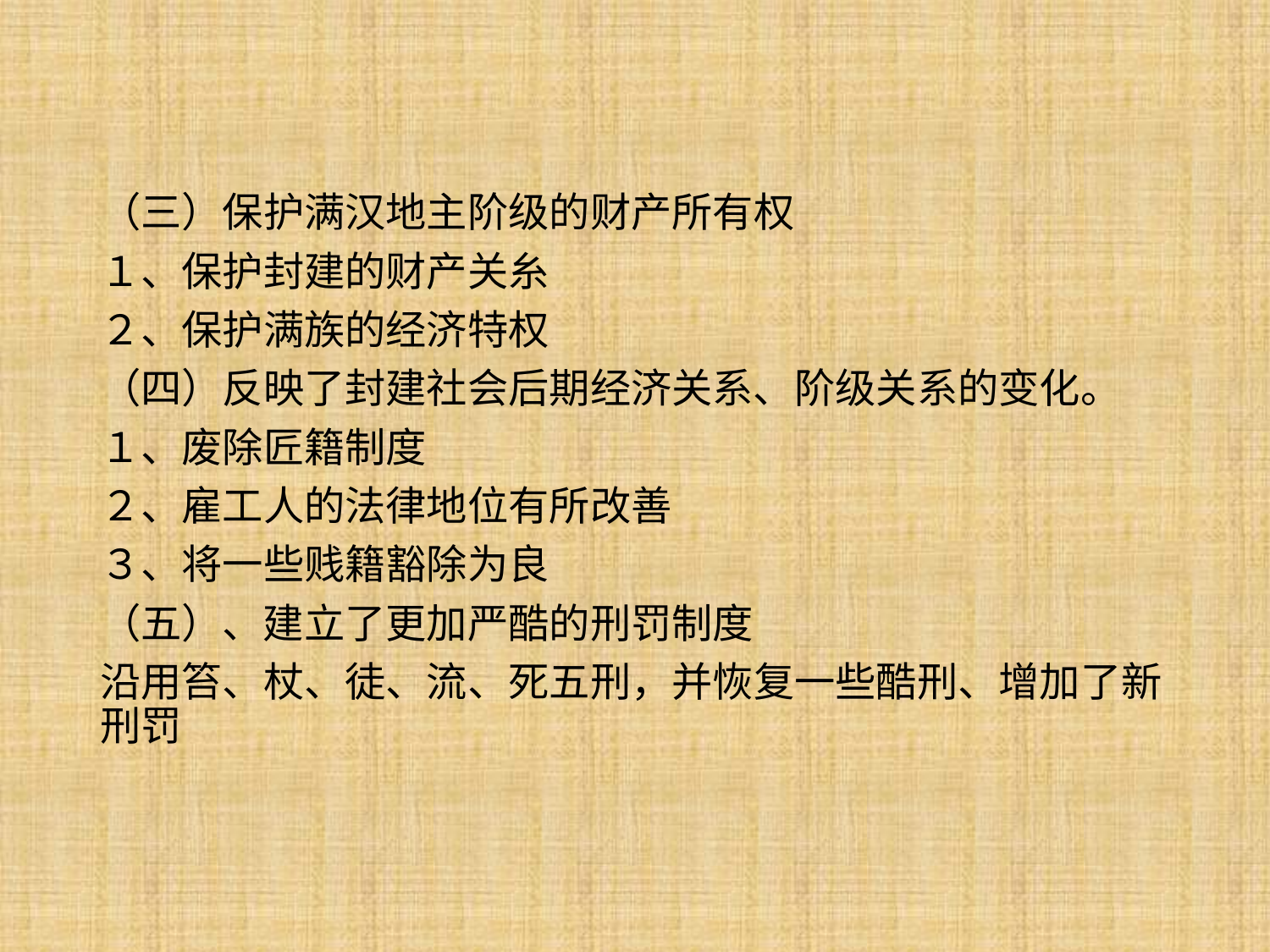

（三）保护满汉地主阶级的财产所有权
１、保护封建的财产关糸
２、保护满族的经济特权
（四）反映了封建社会后期经济关系、阶级关系的变化。
１、废除匠籍制度
２、雇工人的法律地位有所改善
３、将一些贱籍豁除为良
（五）、建立了更加严酷的刑罚制度
沿用笞、杖、徒、流、死五刑，并恢复一些酷刑、增加了新刑罚